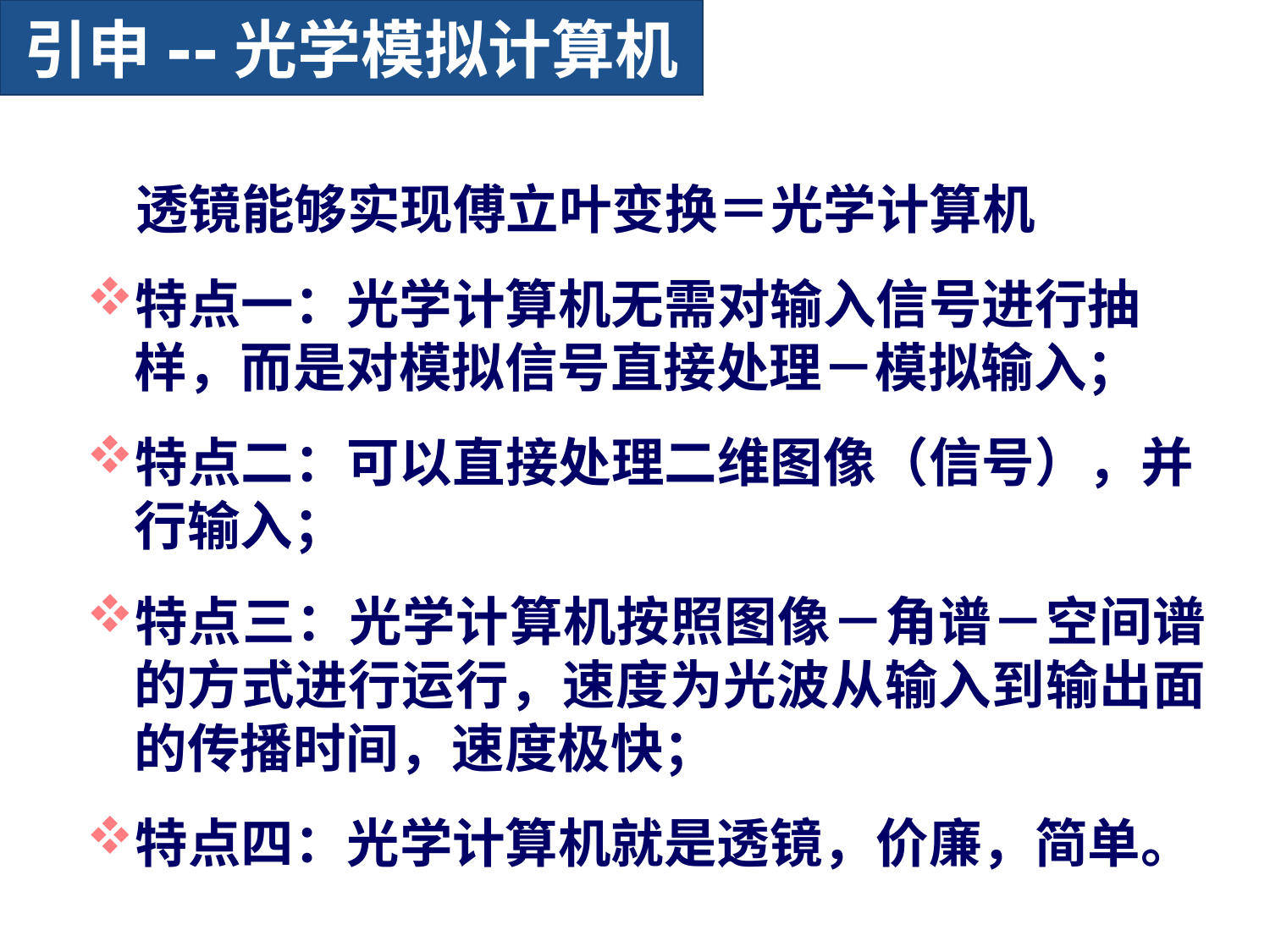

# 引申--光学模拟计算机
   透镜能够实现傅立叶变换＝光学计算机
特点一：光学计算机无需对输入信号进行抽样，而是对模拟信号直接处理－模拟输入；
特点二：可以直接处理二维图像（信号），并行输入；
特点三：光学计算机按照图像－角谱－空间谱的方式进行运行，速度为光波从输入到输出面的传播时间，速度极快；
特点四：光学计算机就是透镜，价廉，简单。